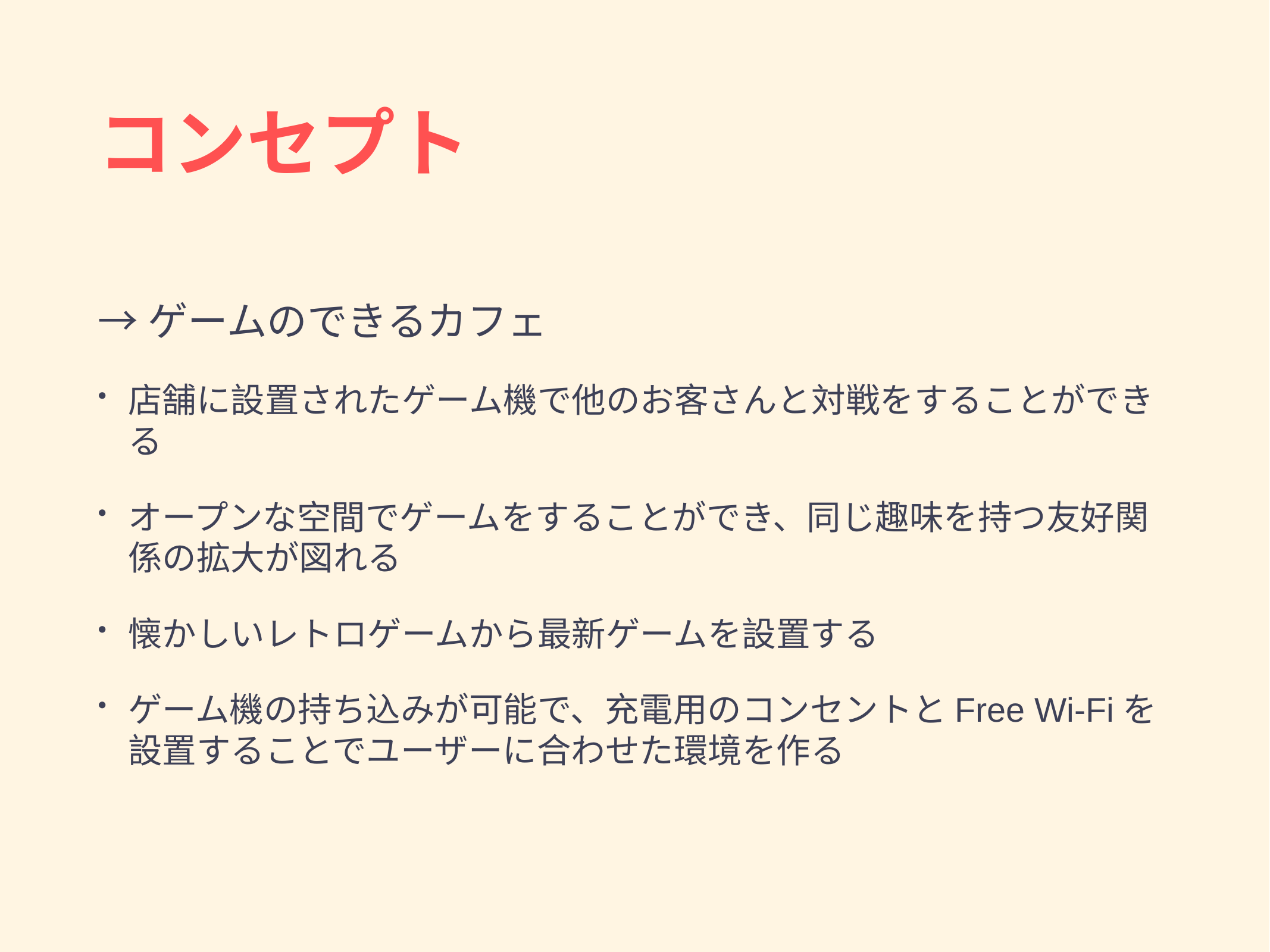

# コンセプト
→ゲームのできるカフェ
店舗に設置されたゲーム機で他のお客さんと対戦をすることができる
オープンな空間でゲームをすることができ、同じ趣味を持つ友好関係の拡大が図れる
懐かしいレトロゲームから最新ゲームを設置する
ゲーム機の持ち込みが可能で、充電用のコンセントとFree Wi-Fiを設置することでユーザーに合わせた環境を作る